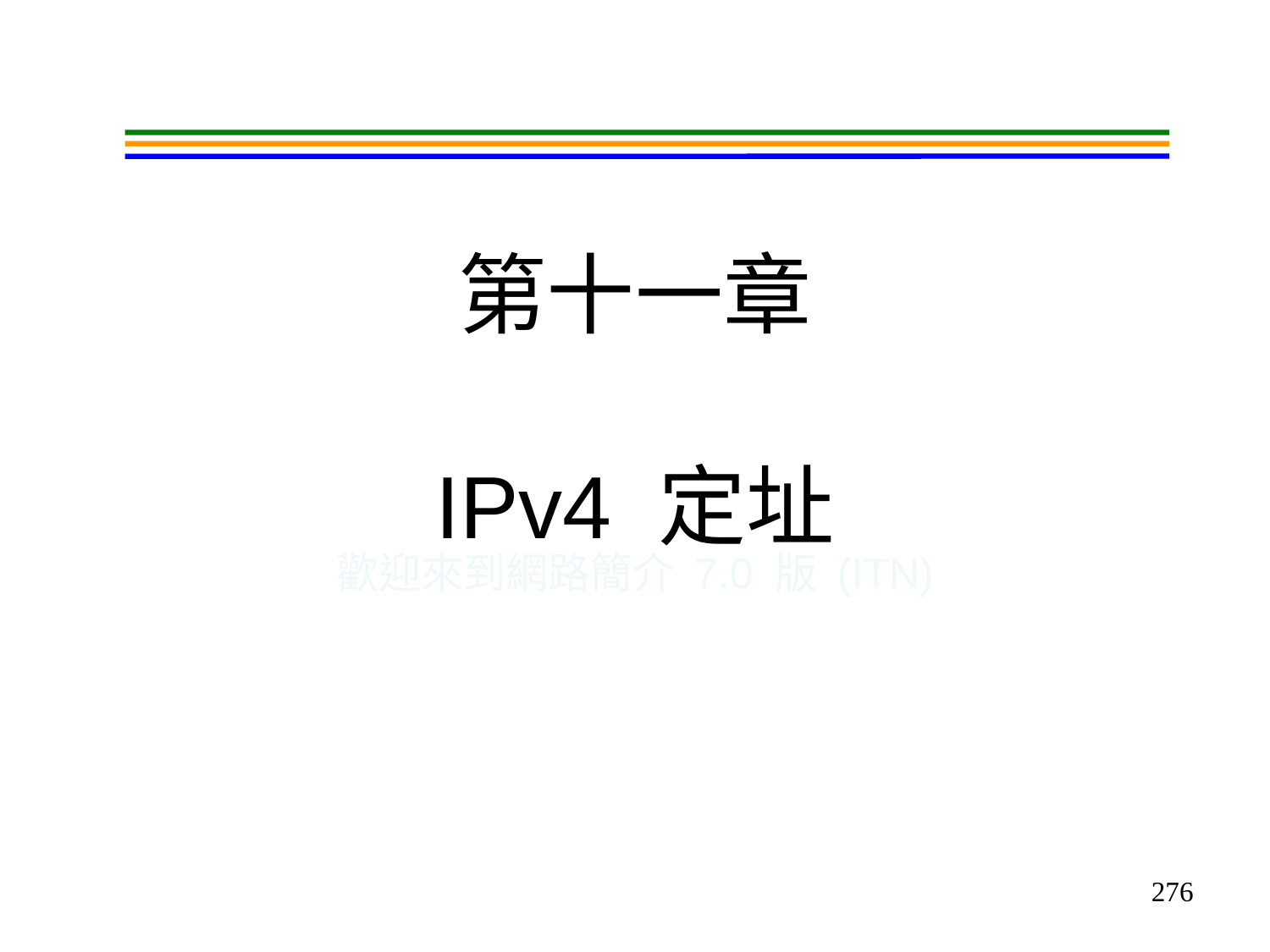

# 第十一章 IPv4 定址
歡迎來到網路簡介 7.0 版 (ITN)

276